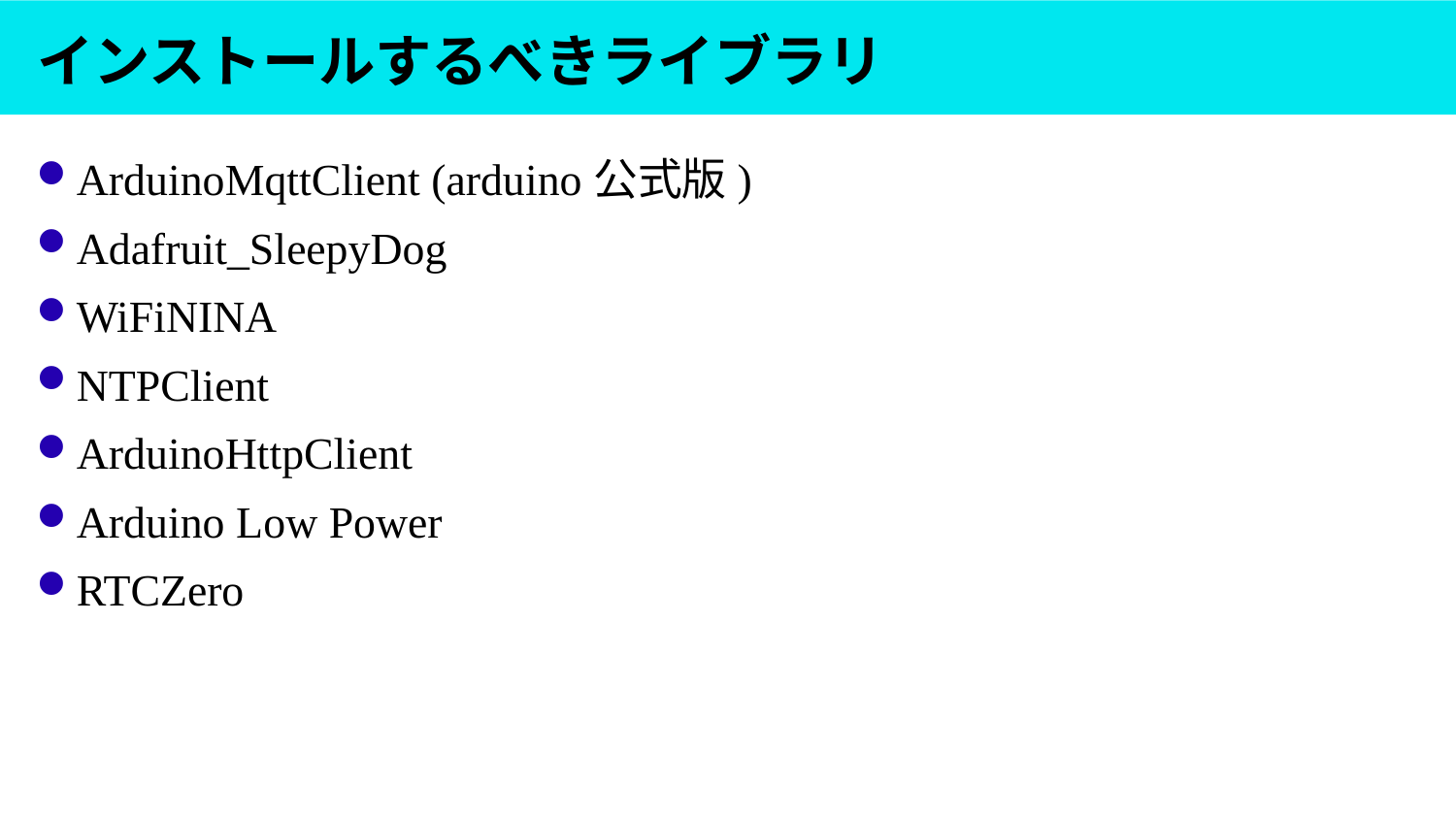

# インストールするべきライブラリ
ArduinoMqttClient (arduino公式版)
Adafruit_SleepyDog
WiFiNINA
NTPClient
ArduinoHttpClient
Arduino Low Power
RTCZero